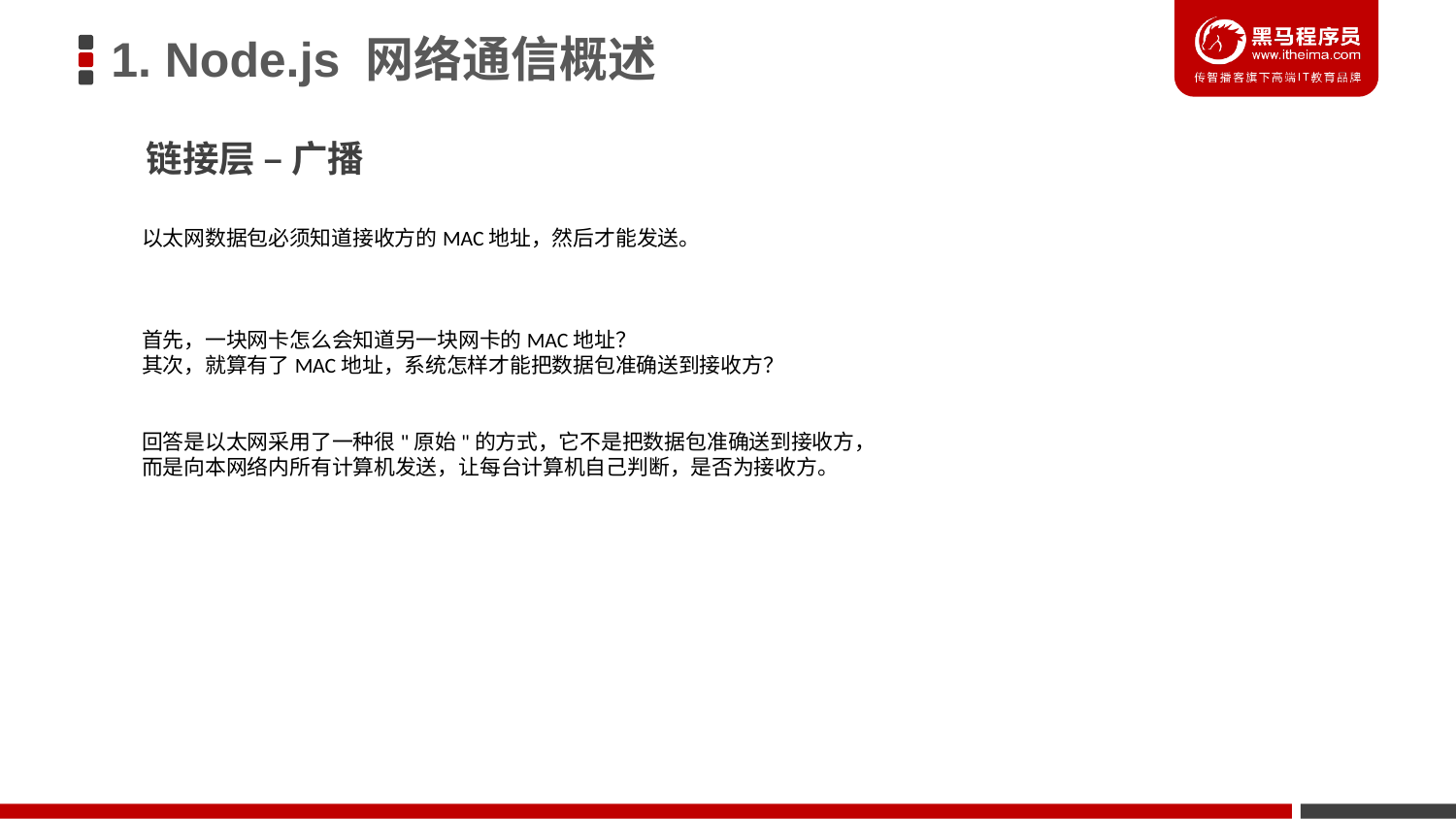

1. Node.js 网络通信概述
链接层 – 广播

以太网数据包必须知道接收方的MAC地址，然后才能发送。

首先，一块网卡怎么会知道另一块网卡的MAC地址？
其次，就算有了MAC地址，系统怎样才能把数据包准确送到接收方？

回答是以太网采用了一种很"原始"的方式，它不是把数据包准确送到接收方，
而是向本网络内所有计算机发送，让每台计算机自己判断，是否为接收方。